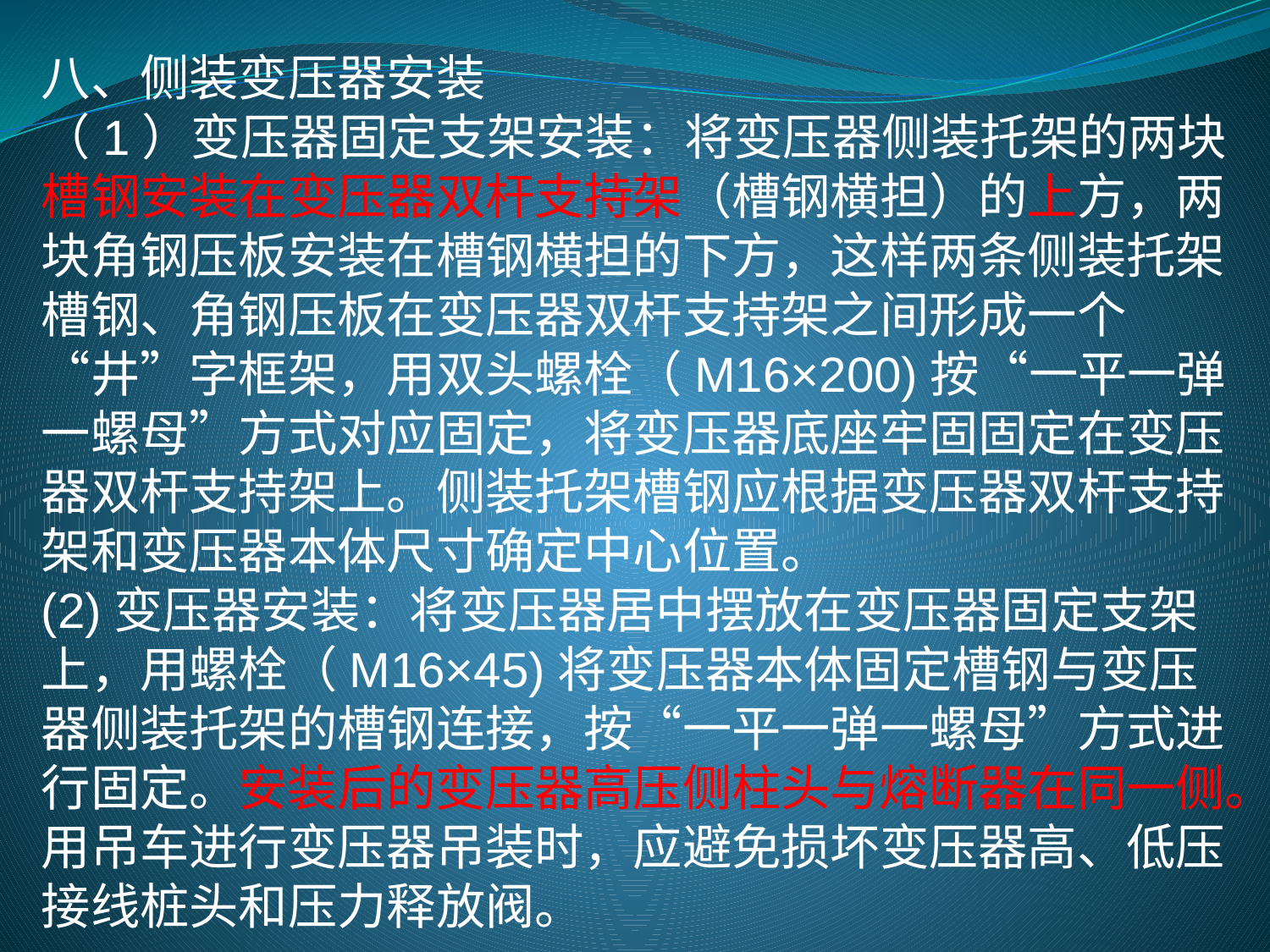

八、侧装变压器安装
（1）变压器固定支架安装：将变压器侧装托架的两块槽钢安装在变压器双杆支持架（槽钢横担）的上方，两块角钢压板安装在槽钢横担的下方，这样两条侧装托架槽钢、角钢压板在变压器双杆支持架之间形成一个“井”字框架，用双头螺栓（M16×200)按“一平一弹一螺母”方式对应固定，将变压器底座牢固固定在变压器双杆支持架上。侧装托架槽钢应根据变压器双杆支持架和变压器本体尺寸确定中心位置。
(2)变压器安装：将变压器居中摆放在变压器固定支架上，用螺栓（M16×45)将变压器本体固定槽钢与变压器侧装托架的槽钢连接，按“一平一弹一螺母”方式进行固定。安装后的变压器高压侧柱头与熔断器在同一侧。用吊车进行变压器吊装时，应避免损坏变压器高、低压接线桩头和压力释放阀。